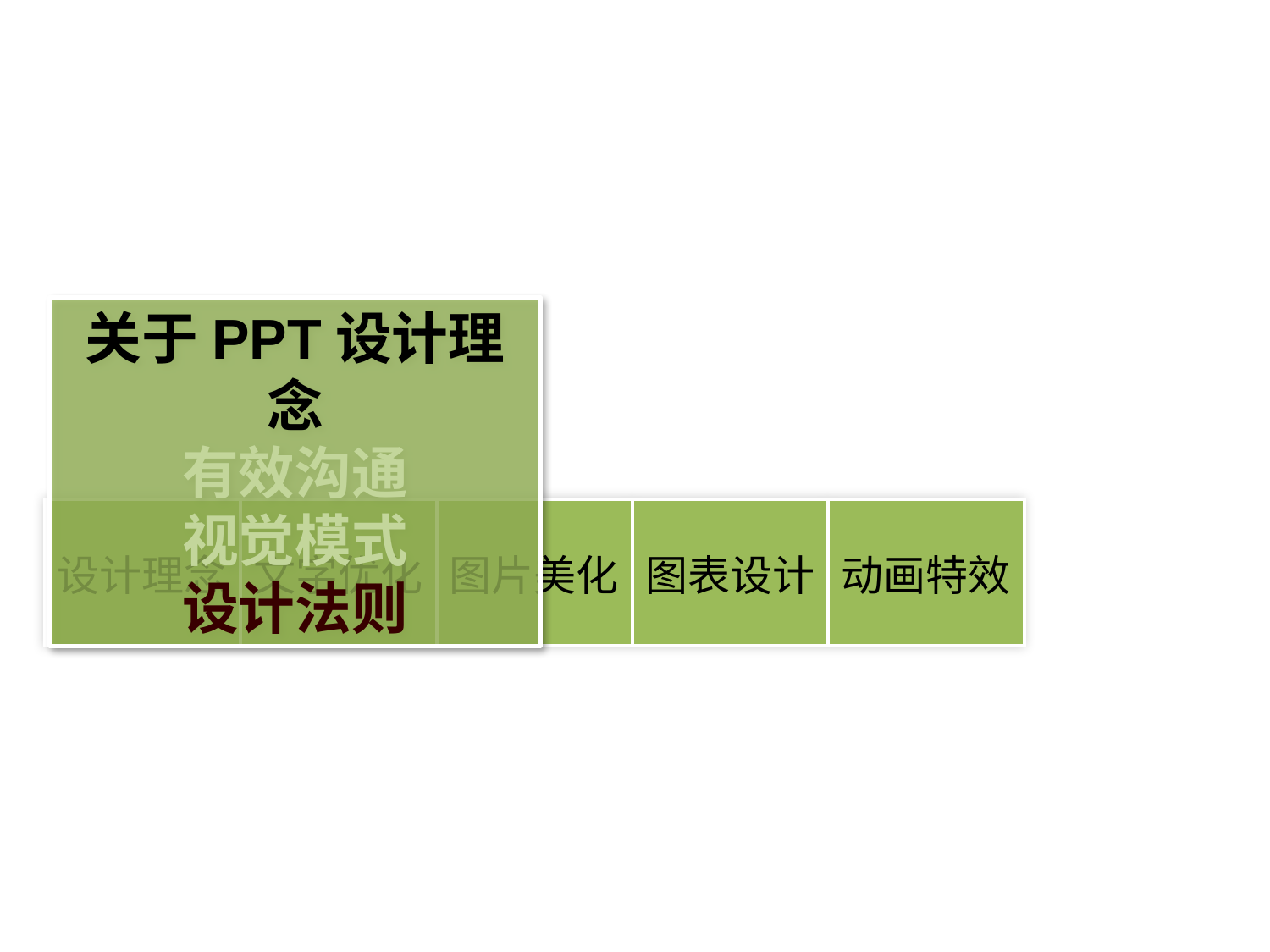

关于PPT设计理念
有效沟通
视觉模式
设计法则
| 设计理念 | 文字优化 | 图片美化 | 图表设计 | 动画特效 |
| --- | --- | --- | --- | --- |